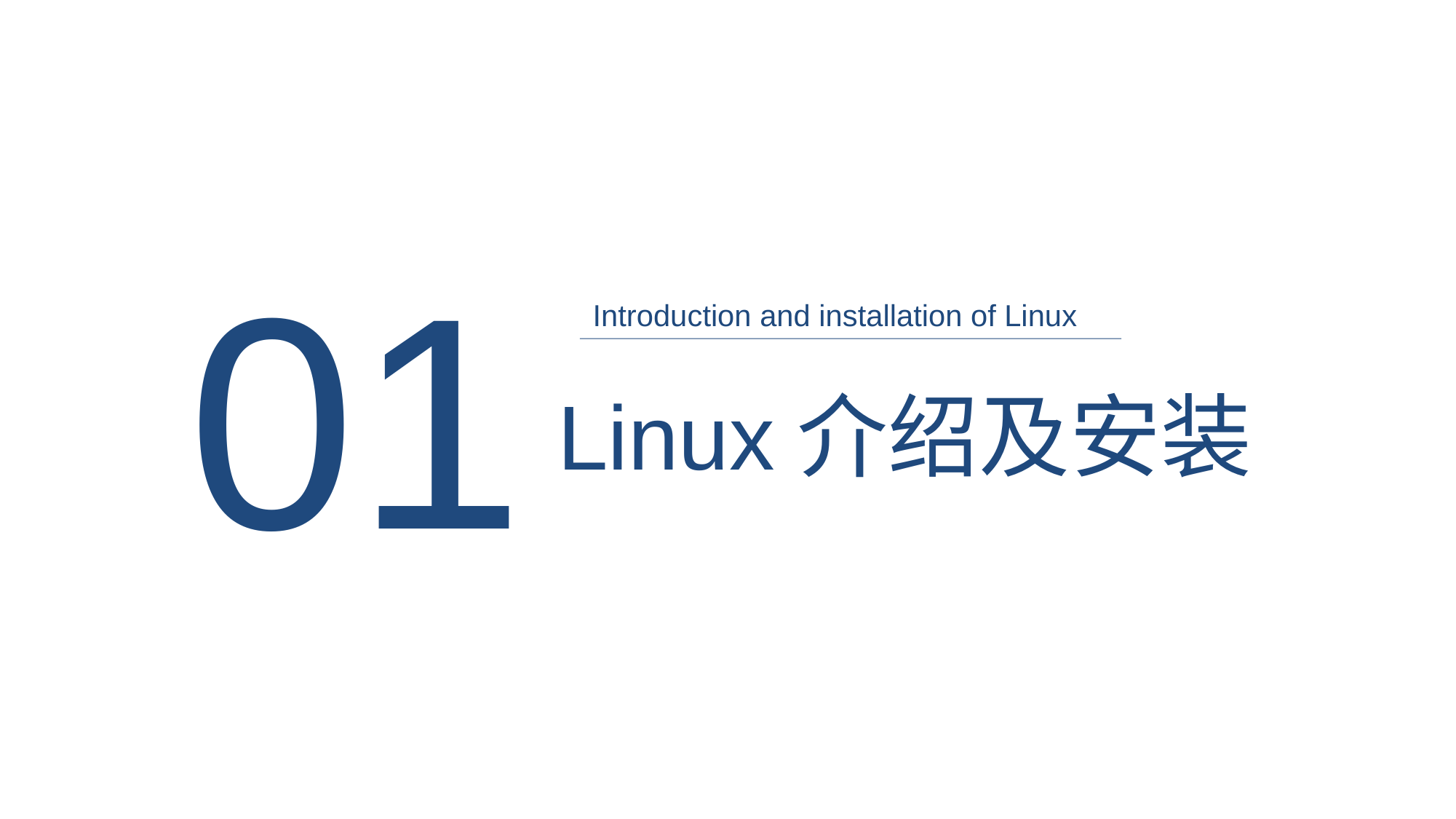

01
Introduction and installation of Linux

Linux介绍及安装